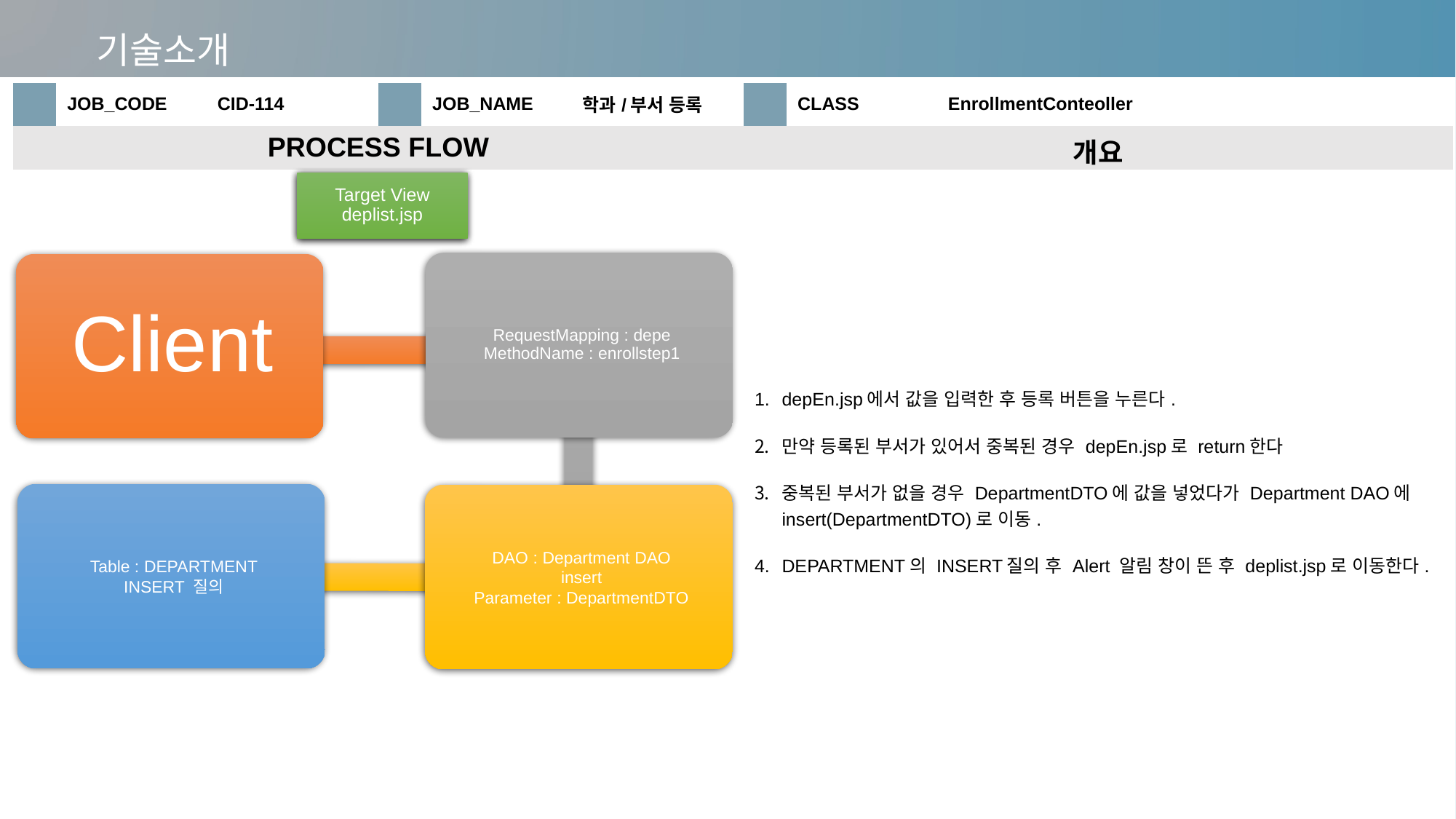

기술소개

|  | JOB\_CODE | CID-114 |  | JOB\_NAME | 학과/부서 등록 |  | CLASS | EnrollmentConteoller |
| --- | --- | --- | --- | --- | --- | --- | --- | --- |
| PROCESS FLOW |  |  |  |  |  | 개요 |  |  |
|  |  |  |  |  |  | depEn.jsp에서 값을 입력한 후 등록 버튼을 누른다. 만약 등록된 부서가 있어서 중복된 경우 depEn.jsp로 return한다 중복된 부서가 없을 경우 DepartmentDTO에 값을 넣었다가 Department DAO에 insert(DepartmentDTO)로 이동. DEPARTMENT의 INSERT질의 후 Alert 알림 창이 뜬 후 deplist.jsp로 이동한다. |  |  |

Target View
deplist.jsp
Client
RequestMapping : depe
MethodName : enrollstep1
DAO : Department DAO
insert
Parameter : DepartmentDTO
Table : DEPARTMENT
INSERT 질의